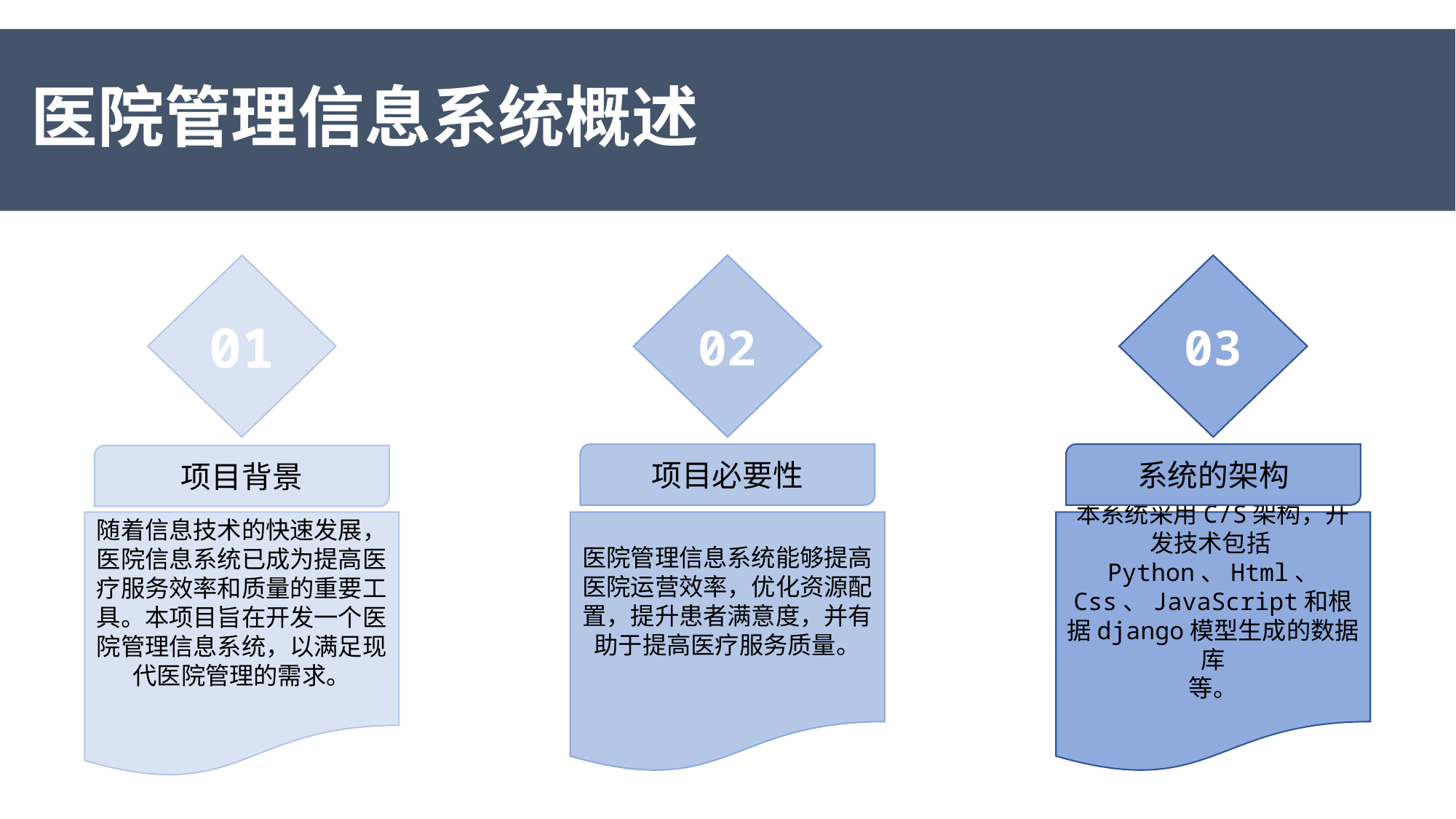

# 医院管理信息系统概述
01
02
03
系统的架构
项目必要性
项目背景
随着信息技术的快速发展，医院信息系统已成为提高医疗服务效率和质量的重要工具。本项目旨在开发一个医院管理信息系统，以满足现代医院管理的需求。

医院管理信息系统能够提高医院运营效率，优化资源配置，提升患者满意度，并有助于提高医疗服务质量。

本系统采用C/S架构，开发技术包括Python、Html、 Css、JavaScript和根据django模型生成的数据库
等。